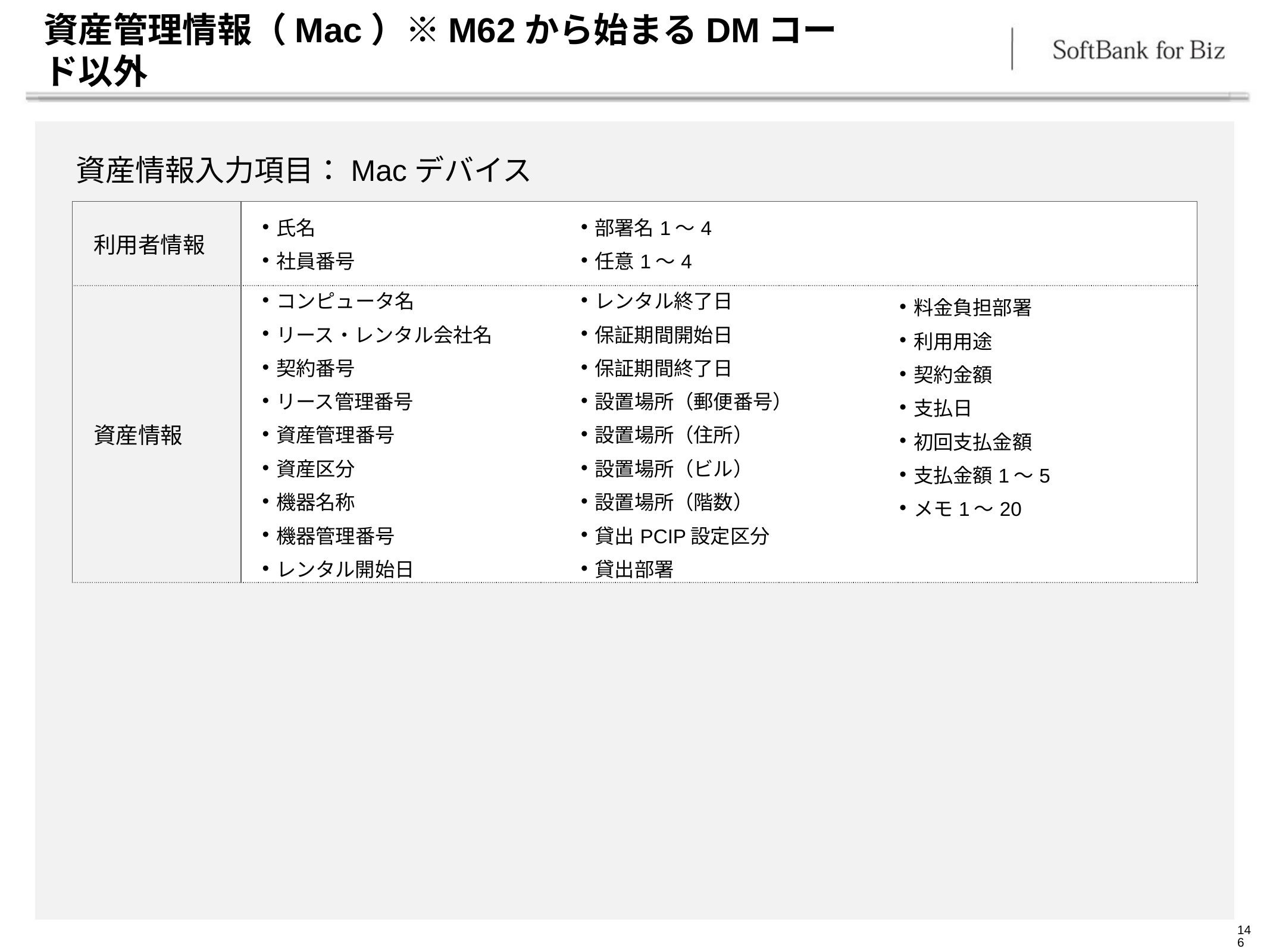

# 資産管理情報（Mac）※M62から始まるDMコード以外
資産情報入力項目：Macデバイス
| 利用者情報 | 氏名 社員番号 | 部署名1～4 任意1～4 |  |
| --- | --- | --- | --- |
| 資産情報 | コンピュータ名 リース・レンタル会社名 契約番号 リース管理番号 資産管理番号 資産区分 機器名称 機器管理番号 レンタル開始日 | レンタル終了日 保証期間開始日 保証期間終了日 設置場所（郵便番号） 設置場所（住所） 設置場所（ビル） 設置場所（階数） 貸出PCIP設定区分 貸出部署 | 料金負担部署 利用用途 契約金額 支払日 初回支払金額 支払金額1～5 メモ1～20 |
146